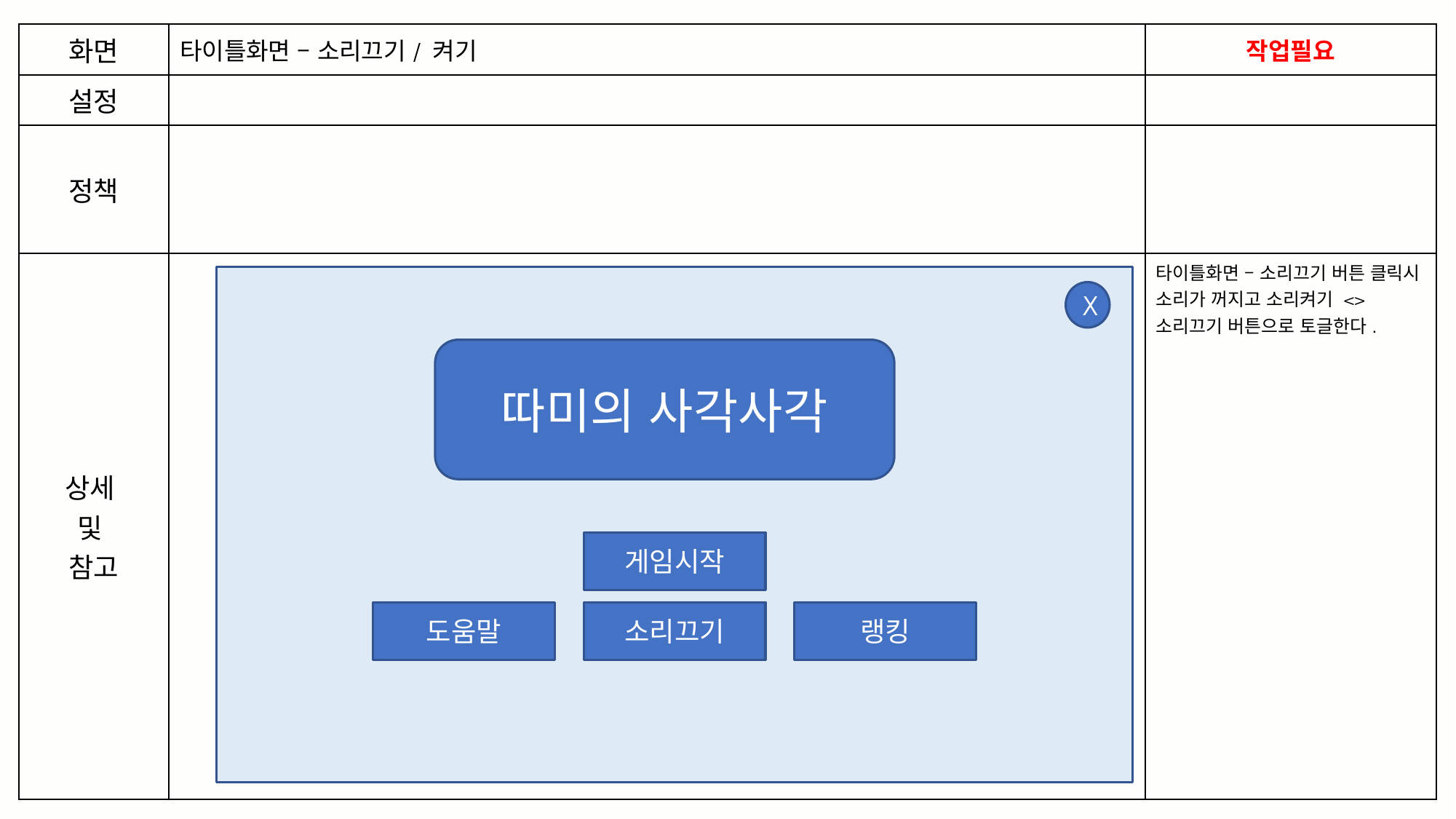

| 화면 | 타이틀화면 – 소리끄기/ 켜기 | 작업필요 |
| --- | --- | --- |
| 설정 |  |  |
| 정책 |  |  |
| 상세 및 참고 |  | 타이틀화면 – 소리끄기 버튼 클릭시 소리가 꺼지고 소리켜기 <> 소리끄기 버튼으로 토글한다. |

X
따미의 사각사각
게임시작
도움말
소리끄기
랭킹